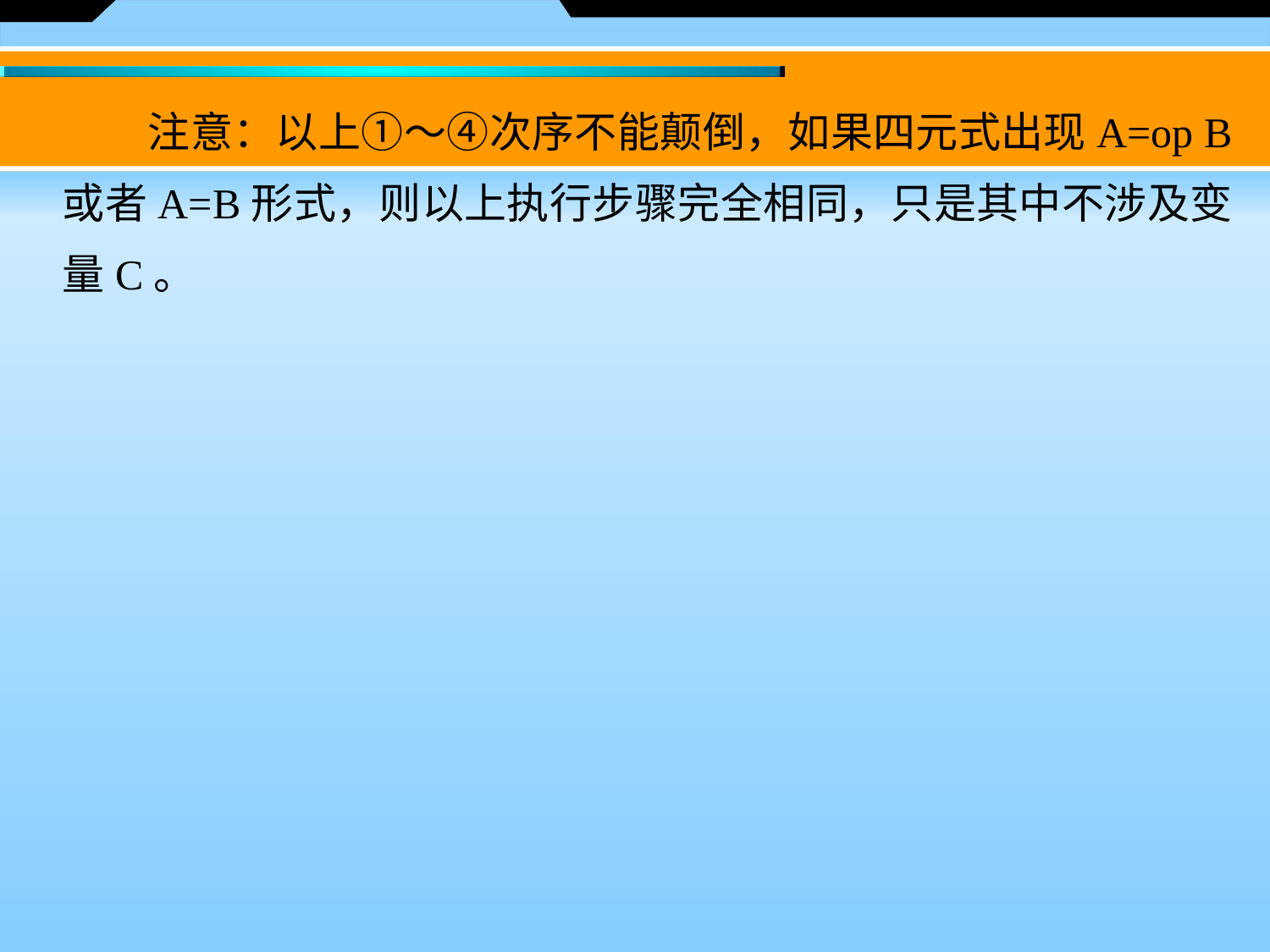

注意：以上①～④次序不能颠倒，如果四元式出现A=op B 或者A=B形式，则以上执行步骤完全相同，只是其中不涉及变量C。